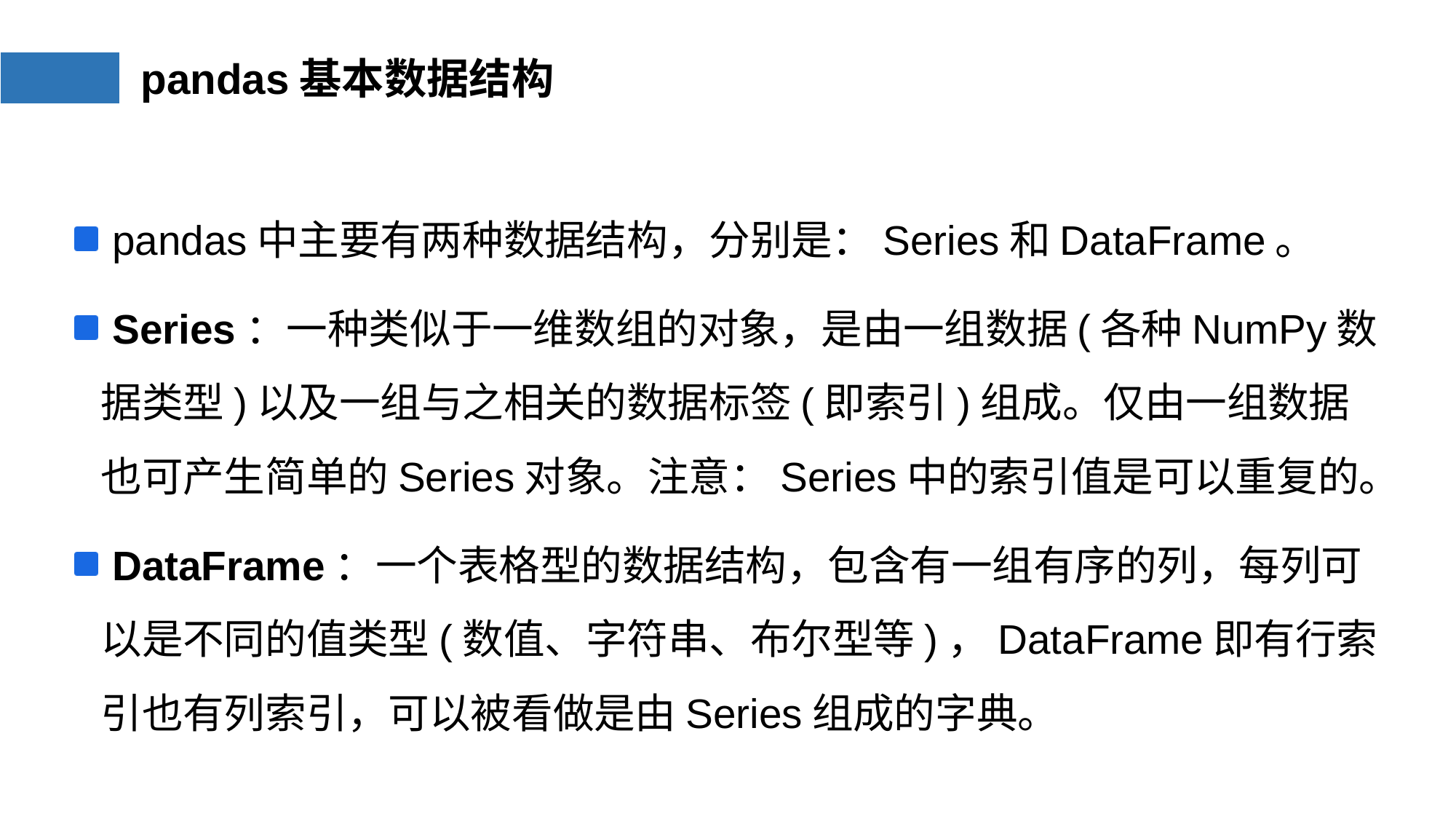

# pandas基本数据结构
 pandas中主要有两种数据结构，分别是：Series和DataFrame。
 Series：一种类似于一维数组的对象，是由一组数据(各种NumPy数据类型)以及一组与之相关的数据标签(即索引)组成。仅由一组数据也可产生简单的Series对象。注意：Series中的索引值是可以重复的。
 DataFrame：一个表格型的数据结构，包含有一组有序的列，每列可以是不同的值类型(数值、字符串、布尔型等)，DataFrame即有行索引也有列索引，可以被看做是由Series组成的字典。